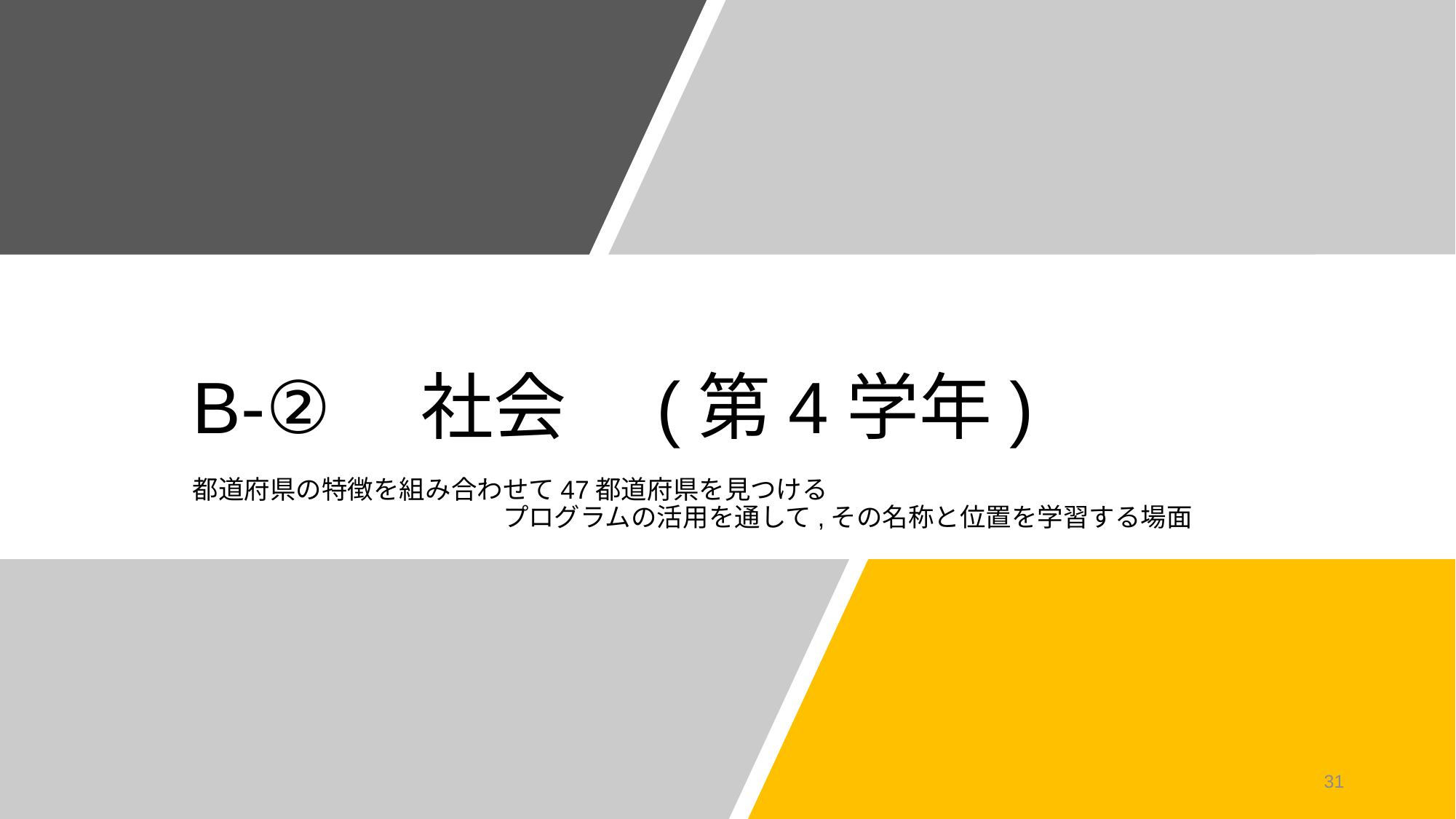

# B-②　社会　(第4学年)
都道府県の特徴を組み合わせて47都道府県を見つける　　　　　　　　　　　　　　　　　　　　　　　　　　　　プログラムの活用を通して,その名称と位置を学習する場面

31